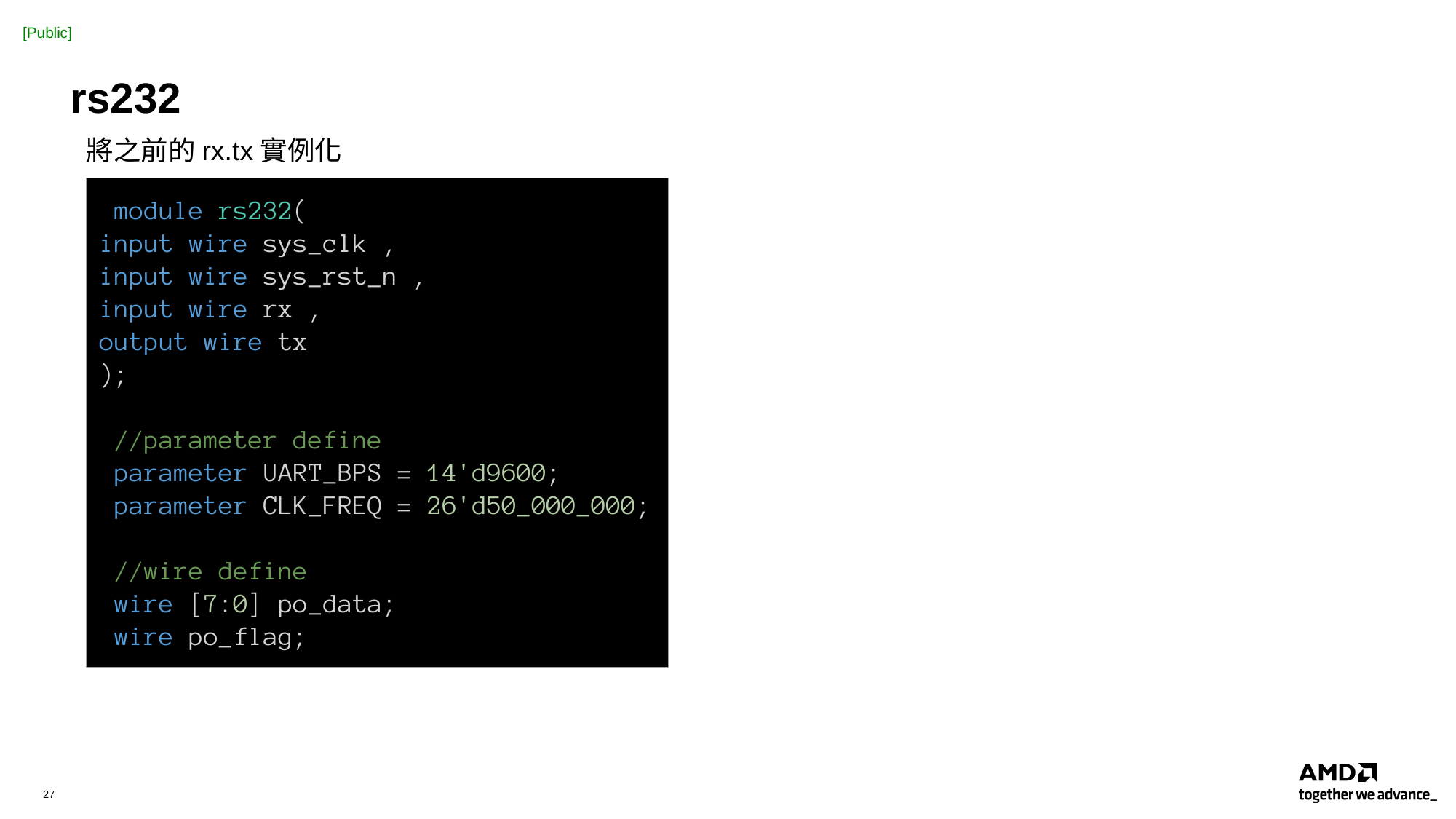

# rs232
將之前的rx.tx實例化

 module rs232(
input wire sys_clk ,
input wire sys_rst_n ,
input wire rx ,
output wire tx
);
 //parameter define
 parameter UART_BPS = 14'd9600;
 parameter CLK_FREQ = 26'd50_000_000;
 //wire define
 wire [7:0] po_data;
 wire po_flag;